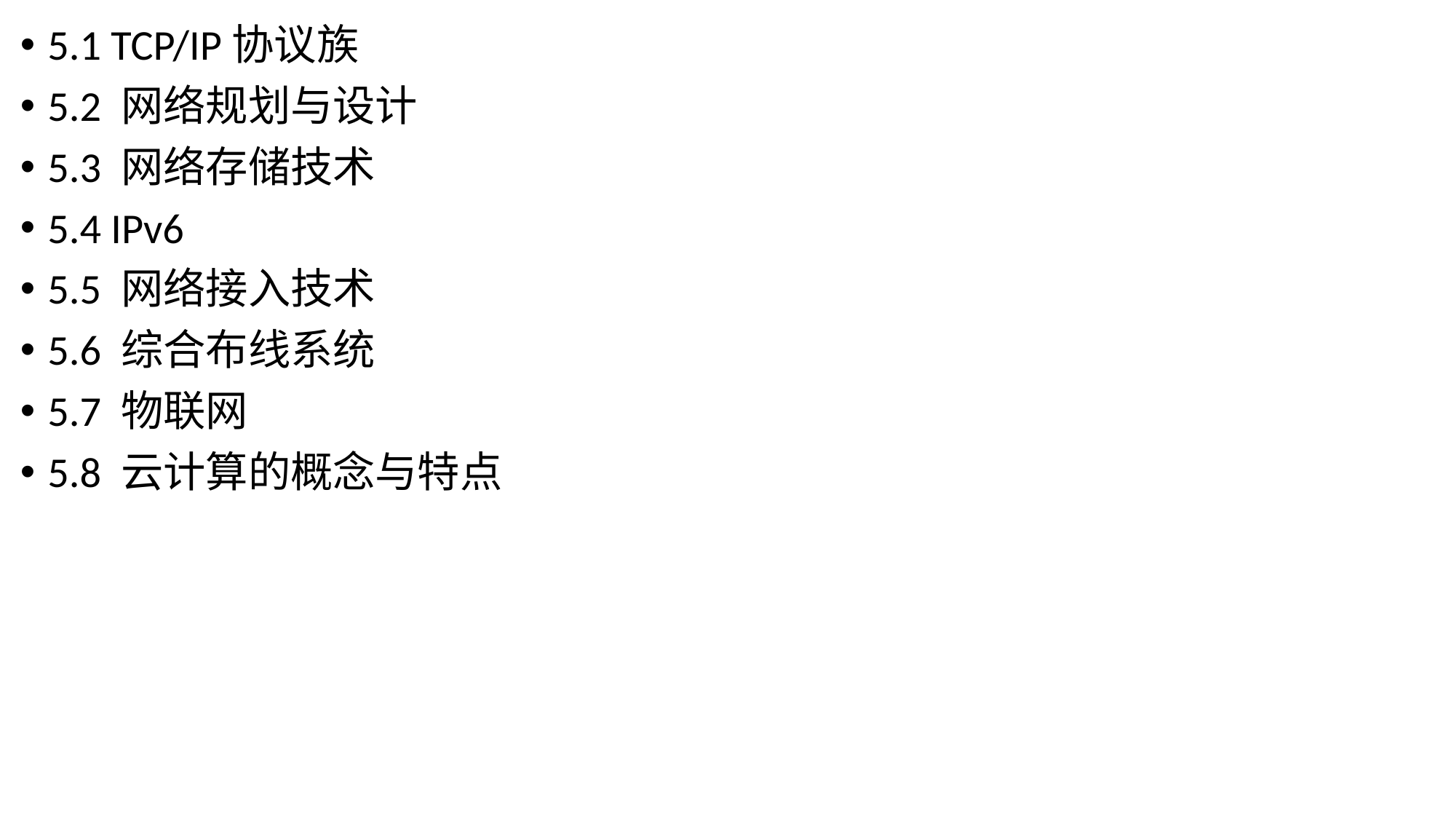

5.1 TCP/IP协议族
5.2 网络规划与设计
5.3 网络存储技术
5.4 IPv6
5.5 网络接入技术
5.6 综合布线系统
5.7 物联网
5.8 云计算的概念与特点